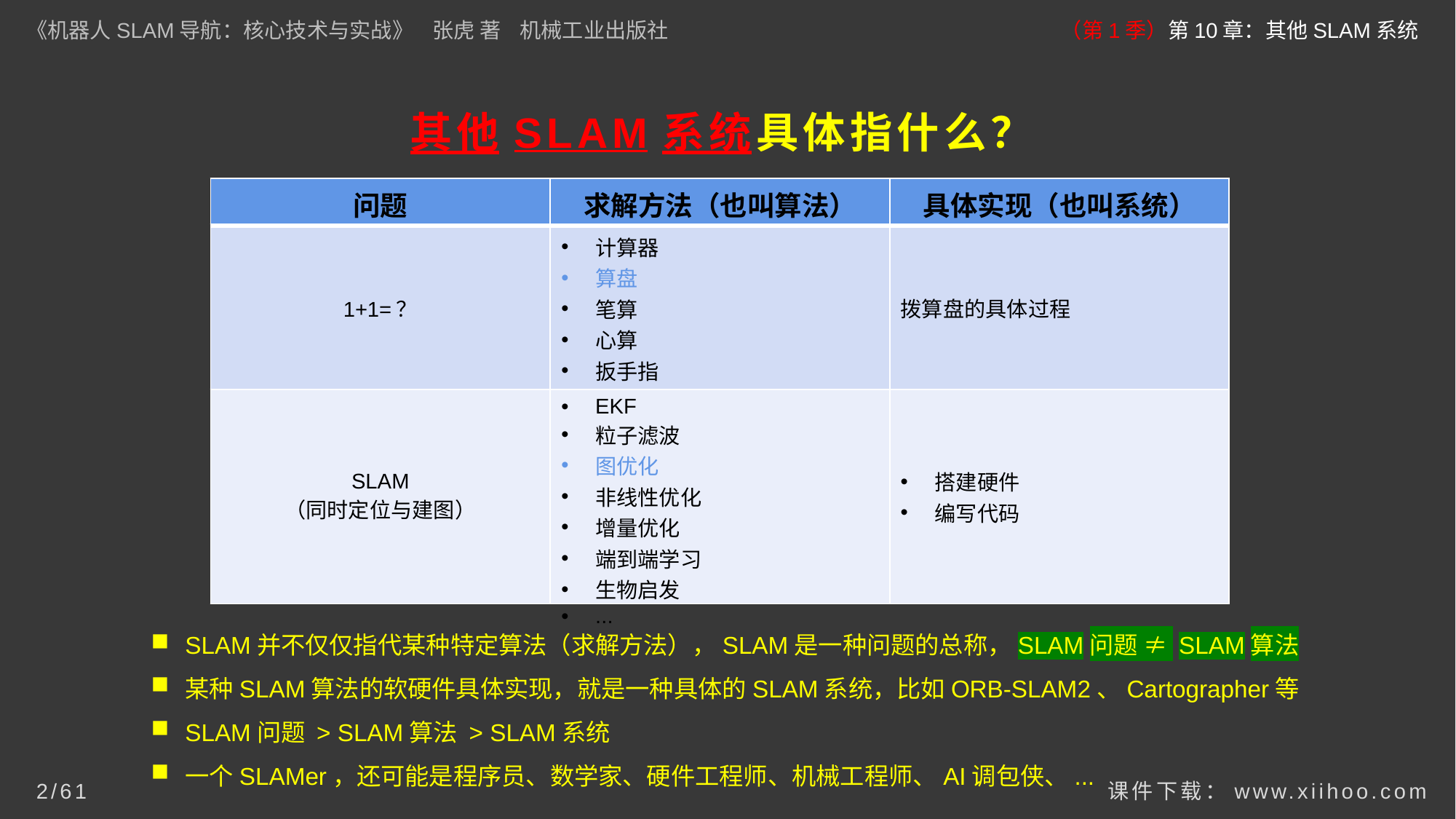

《机器人SLAM导航：核心技术与实战》    张虎 著    机械工业出版社
（第1季）第10章：其他SLAM系统
# 其他SLAM系统具体指什么？
| 问题 | 求解方法（也叫算法） | 具体实现（也叫系统） |
| --- | --- | --- |
|  |  |  |
|  |  |  |
| 问题 | 求解方法（也叫算法） | 具体实现（也叫系统） |
| --- | --- | --- |
| 1+1=？ | 计算器 算盘 笔算 心算 扳手指 ... | 拨算盘的具体过程 |
|  |  |  |
| 问题 | 求解方法（也叫算法） | 具体实现（也叫系统） |
| --- | --- | --- |
| 1+1=？ | 计算器 算盘 笔算 心算 扳手指 ... | 拨算盘的具体过程 |
| SLAM （同时定位与建图） | EKF 粒子滤波 图优化 非线性优化 增量优化 端到端学习 生物启发 ... | 搭建硬件 编写代码 |
SLAM并不仅仅指代某种特定算法（求解方法），SLAM是一种问题的总称，SLAM问题 ≠ SLAM算法
某种SLAM算法的软硬件具体实现，就是一种具体的SLAM系统，比如ORB-SLAM2、Cartographer等
SLAM问题 > SLAM算法 > SLAM系统
一个SLAMer，还可能是程序员、数学家、硬件工程师、机械工程师、AI调包侠、...
课件下载：www.xiihoo.com
2/61